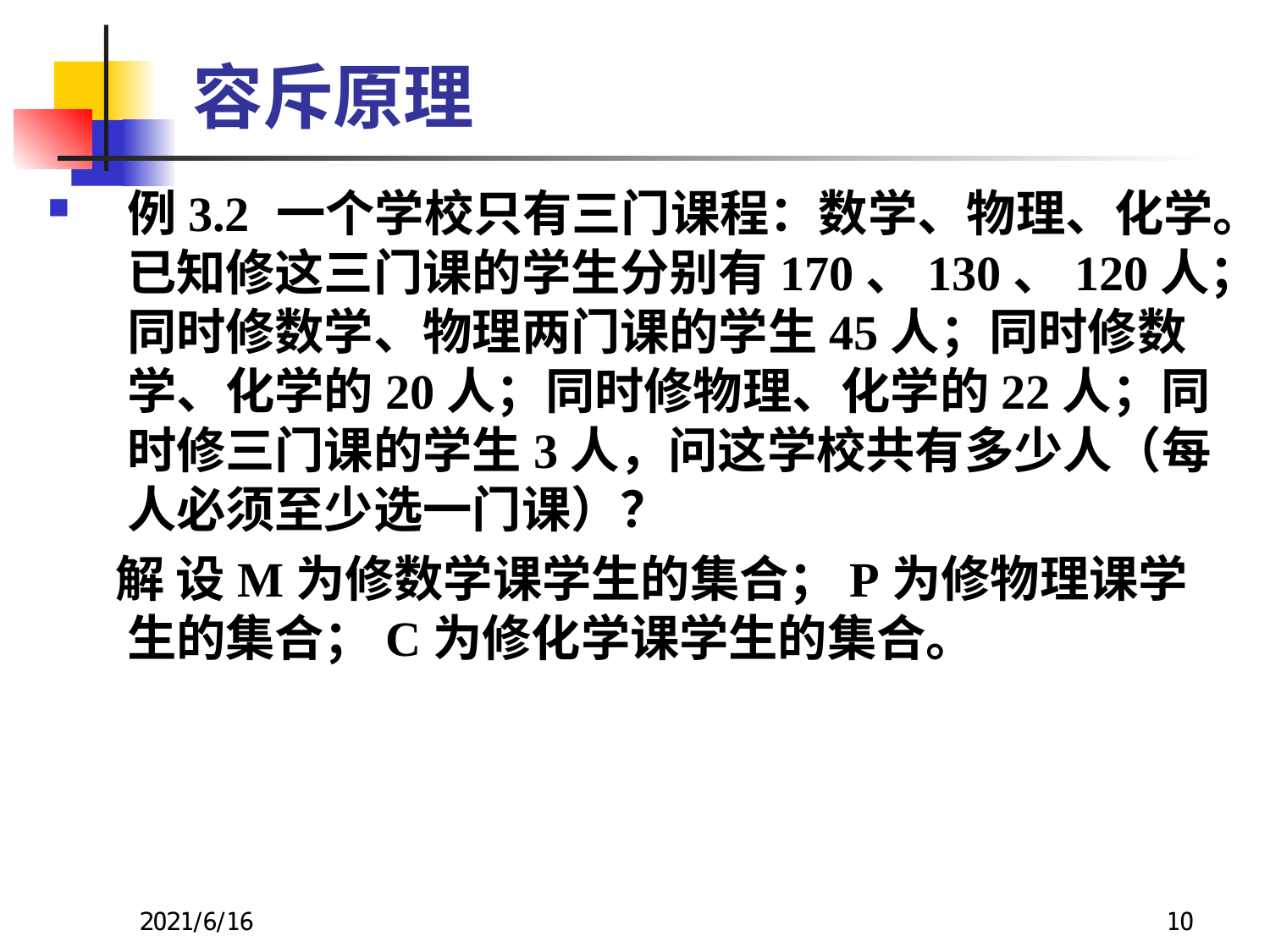

# 容斥原理
例3.2 一个学校只有三门课程：数学、物理、化学。已知修这三门课的学生分别有170、130、120人；同时修数学、物理两门课的学生45人；同时修数学、化学的20人；同时修物理、化学的22人；同时修三门课的学生3人，问这学校共有多少人（每人必须至少选一门课）？
     解 设M为修数学课学生的集合；P为修物理课学生的集合；C为修化学课学生的集合。

2021/6/16
10